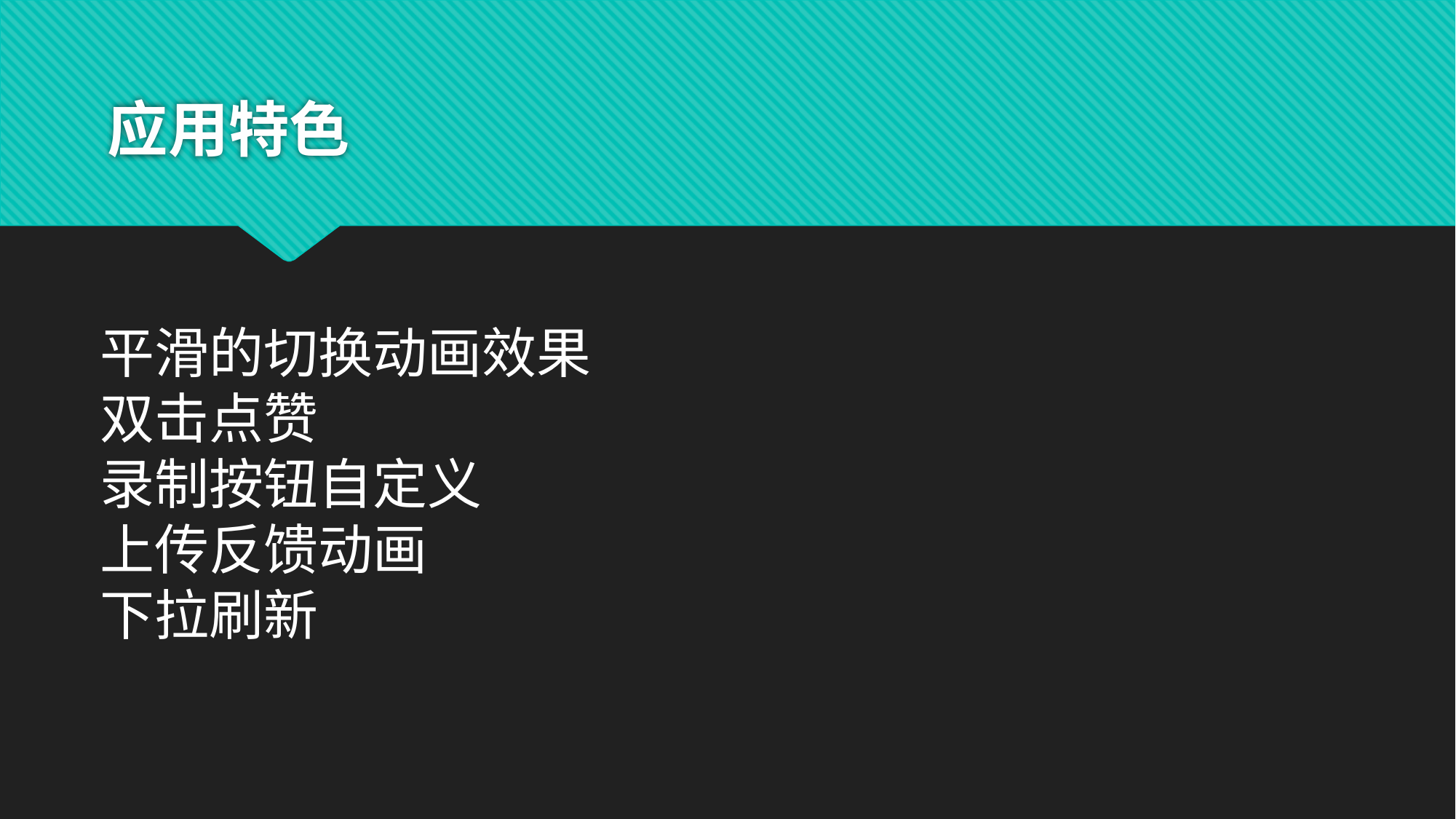

# 应用特色
平滑的切换动画效果
双击点赞
录制按钮自定义
上传反馈动画
下拉刷新